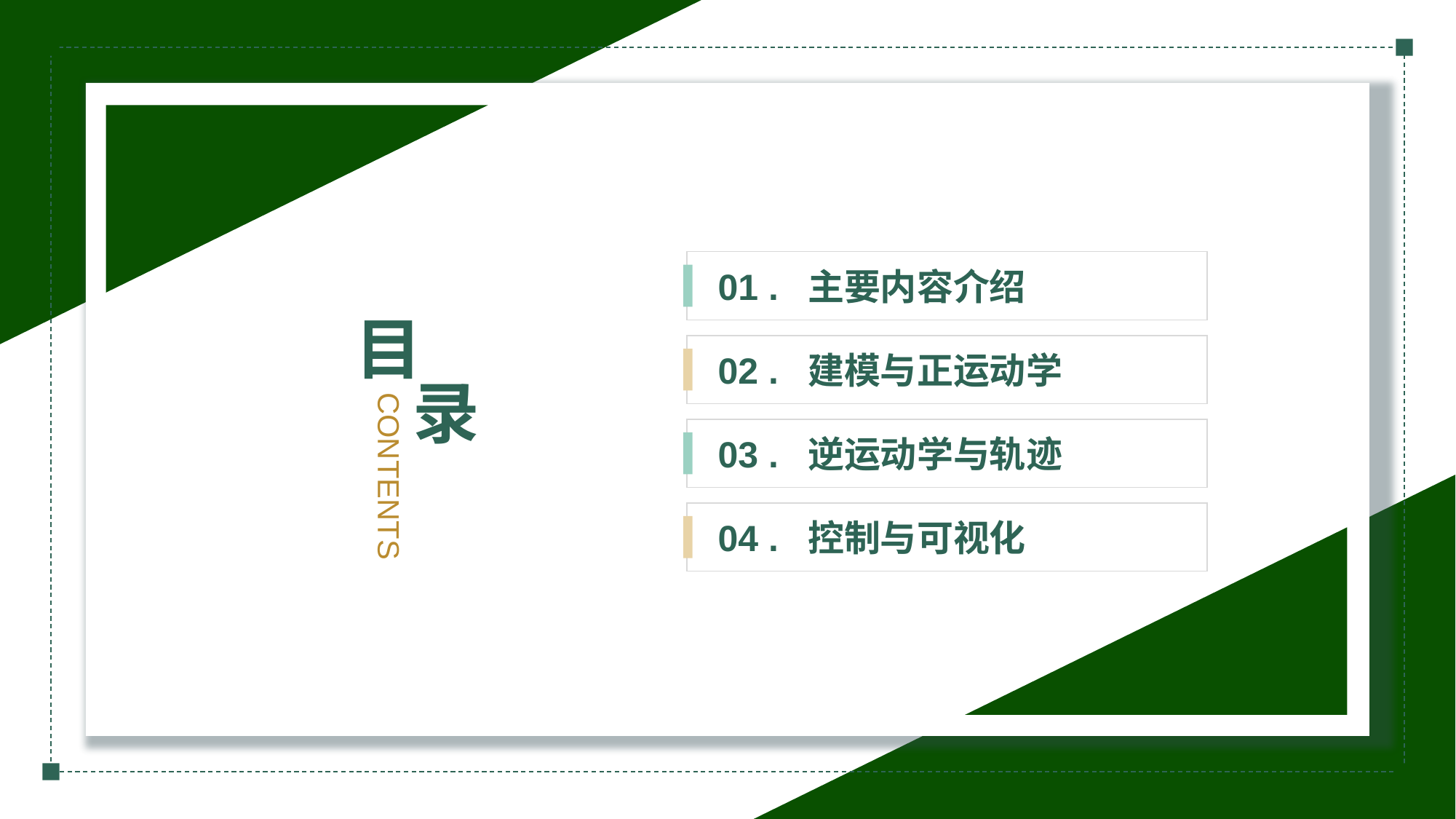

01 .  主要内容介绍

目
02 .  建模与正运动学

录
CONTENTS
03 .  逆运动学与轨迹

04 .  控制与可视化